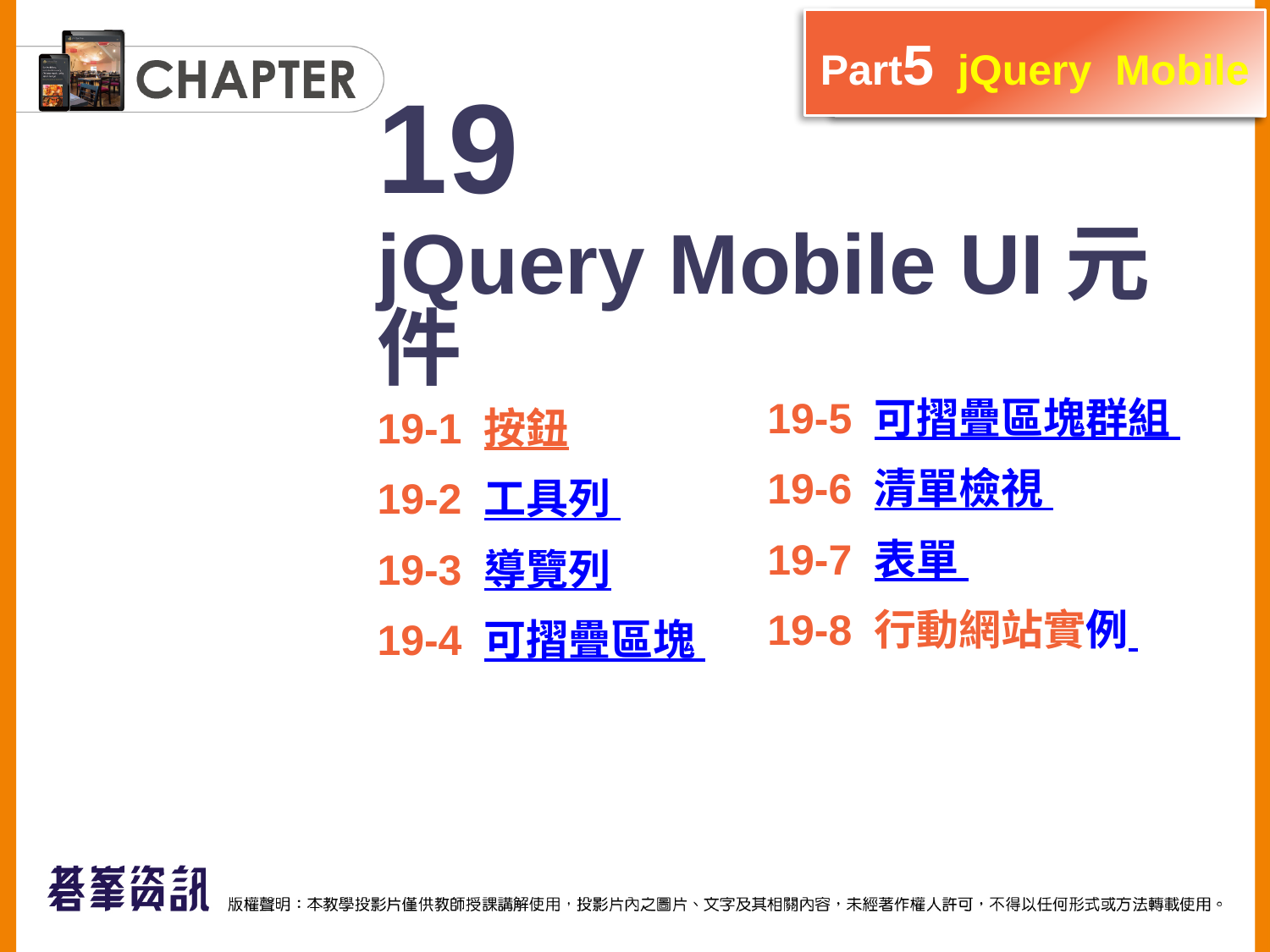

Part5  jQuery  Mobile
19
jQuery Mobile UI元件
19-5 可摺疊區塊群組
19-6 清單檢視
19-7 表單
19-8 行動網站實例

19-1 按鈕
19-2 工具列
19-3 導覽列
19-4 可摺疊區塊